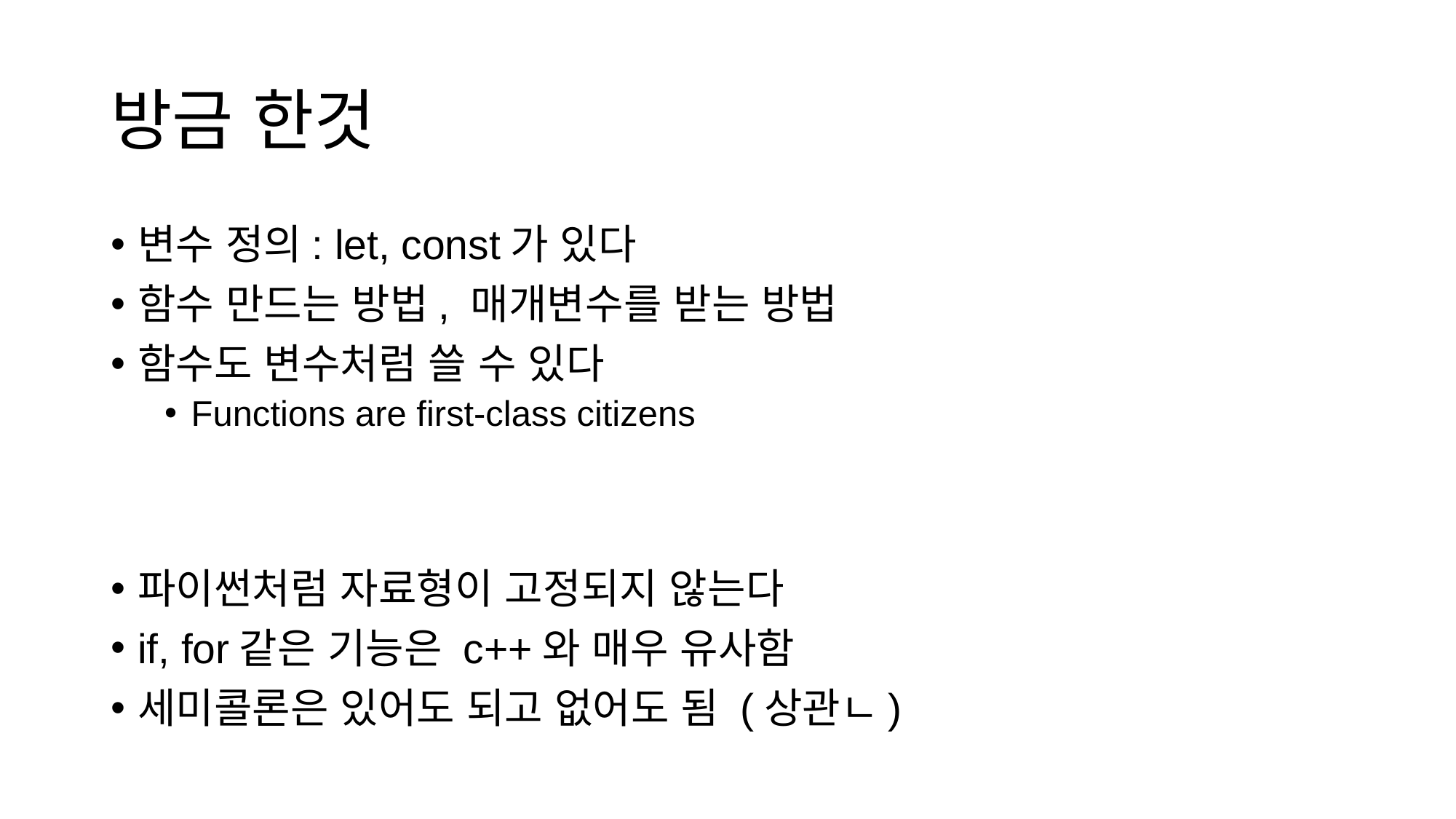

# 방금 한것
변수 정의: let, const가 있다
함수 만드는 방법, 매개변수를 받는 방법
함수도 변수처럼 쓸 수 있다
Functions are first-class citizens

파이썬처럼 자료형이 고정되지 않는다
if, for같은 기능은 c++와 매우 유사함
세미콜론은 있어도 되고 없어도 됨 (상관ㄴ)